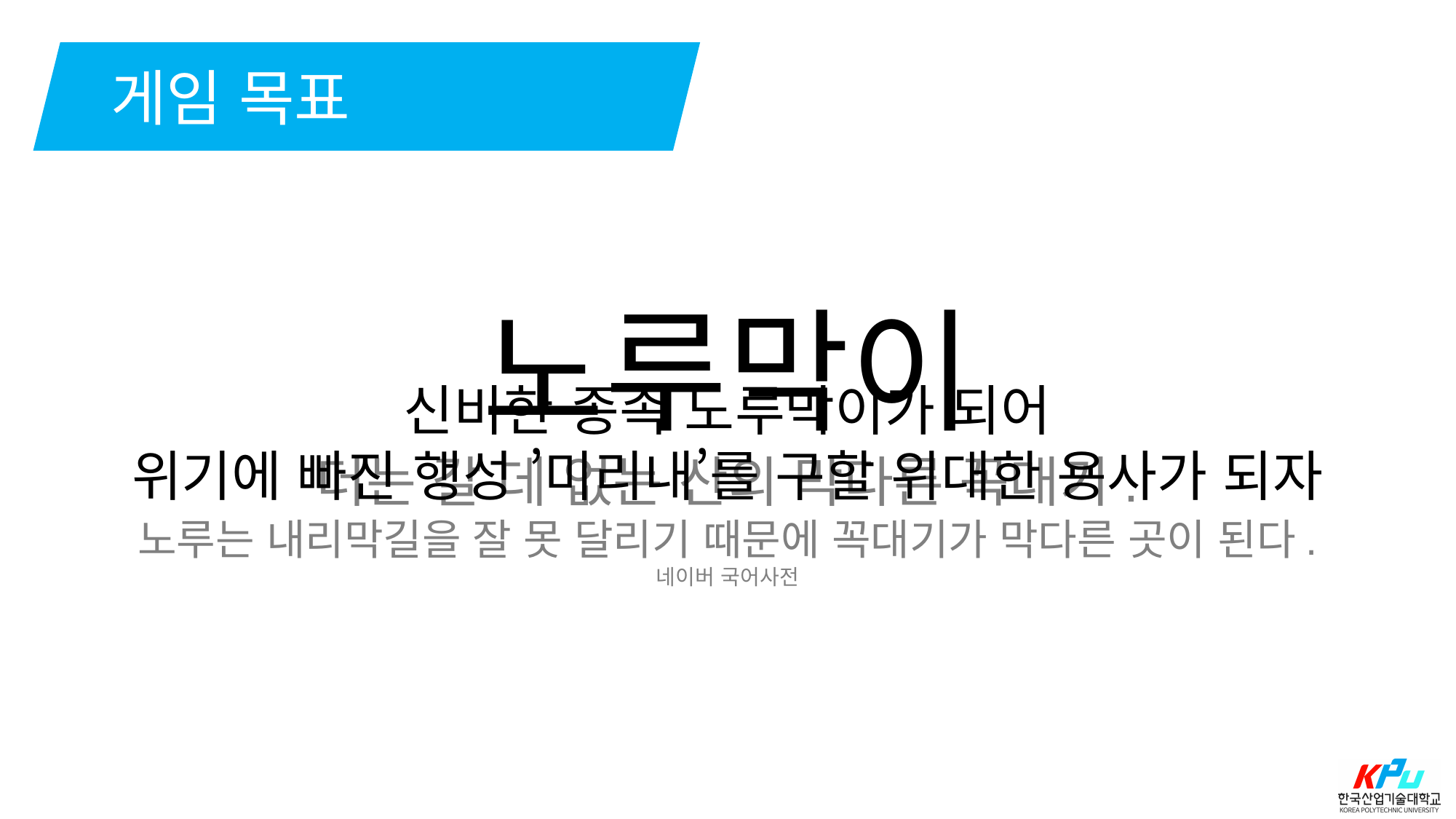

게임 목표
노루막이
더는 갈 데 없는 산의 막다른 꼭대기.
노루는 내리막길을 잘 못 달리기 때문에 꼭대기가 막다른 곳이 된다.
네이버 국어사전
신비한 종족 노루막이가 되어
위기에 빠진 행성 ’미리내’를 구할 위대한 용사가 되자